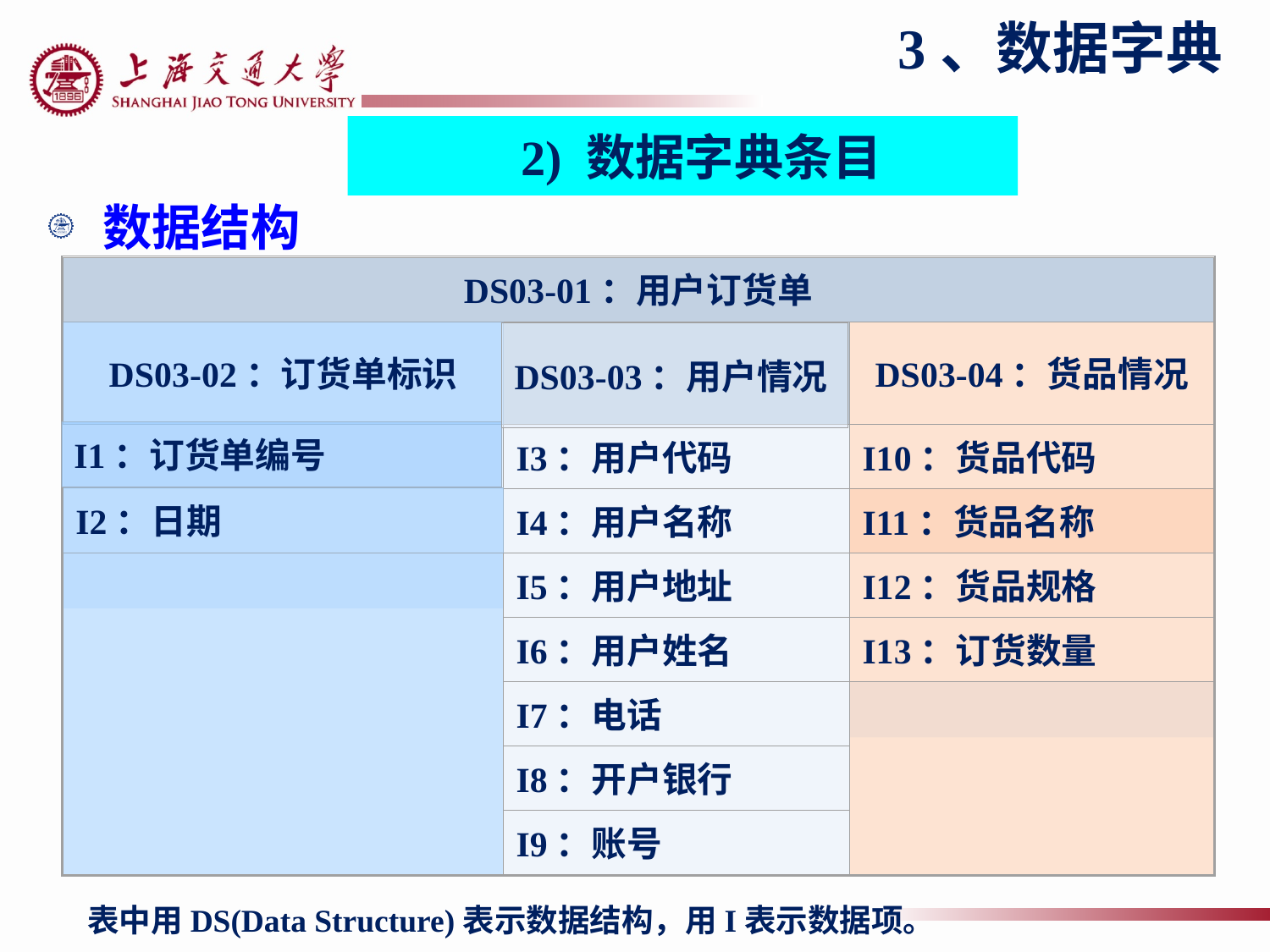

3、数据字典
2) 数据字典条目
数据结构

DS03-01：用户订货单

DS03-02：订货单标识

DS03-04：货品情况

DS03-03：用户情况

I1：订货单编号

I3：用户代码

I10：货品代码

I2：日期
I4：用户名称

I11：货品名称

I5：用户地址

I12：货品规格

I6：用户姓名

I13：订货数量

I7：电话

I8：开户银行

I9：账号

表中用DS(Data Structure)表示数据结构，用I表示数据项。